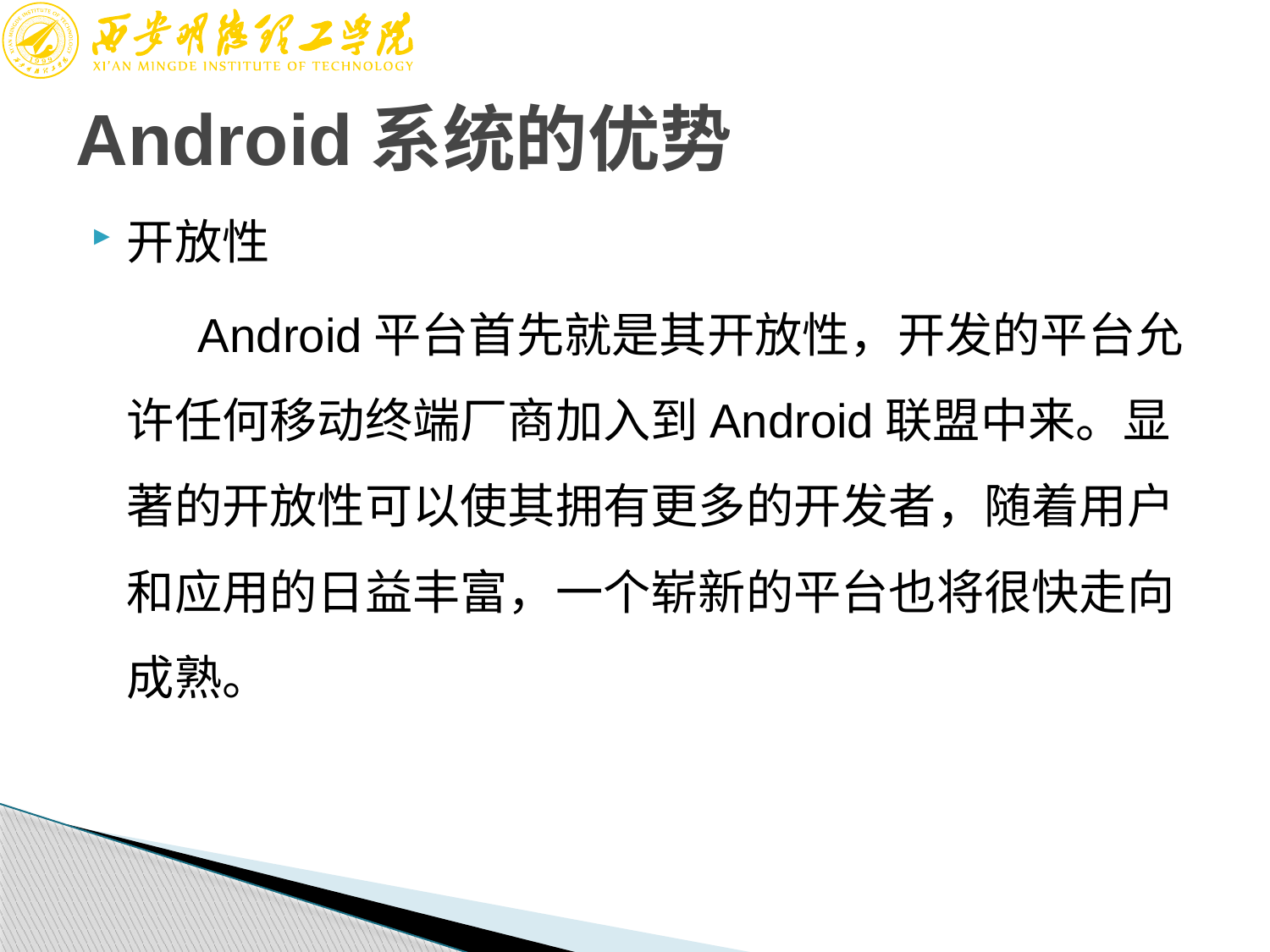

# Android系统的优势
开放性
        Android平台首先就是其开放性，开发的平台允许任何移动终端厂商加入到Android联盟中来。显著的开放性可以使其拥有更多的开发者，随着用户和应用的日益丰富，一个崭新的平台也将很快走向成熟。